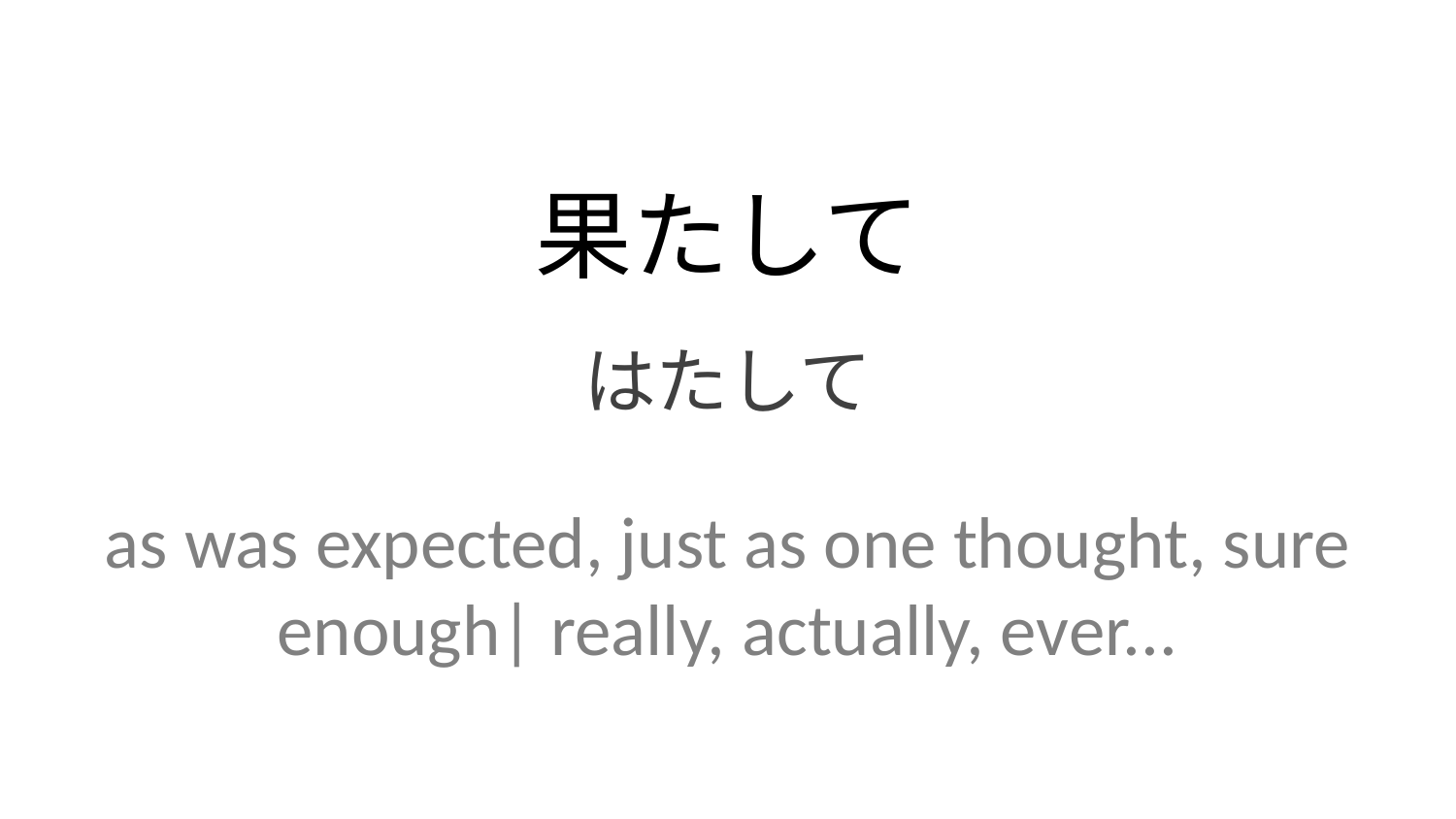

果たして

はたして
as was expected, just as one thought, sure enough| really, actually, ever...